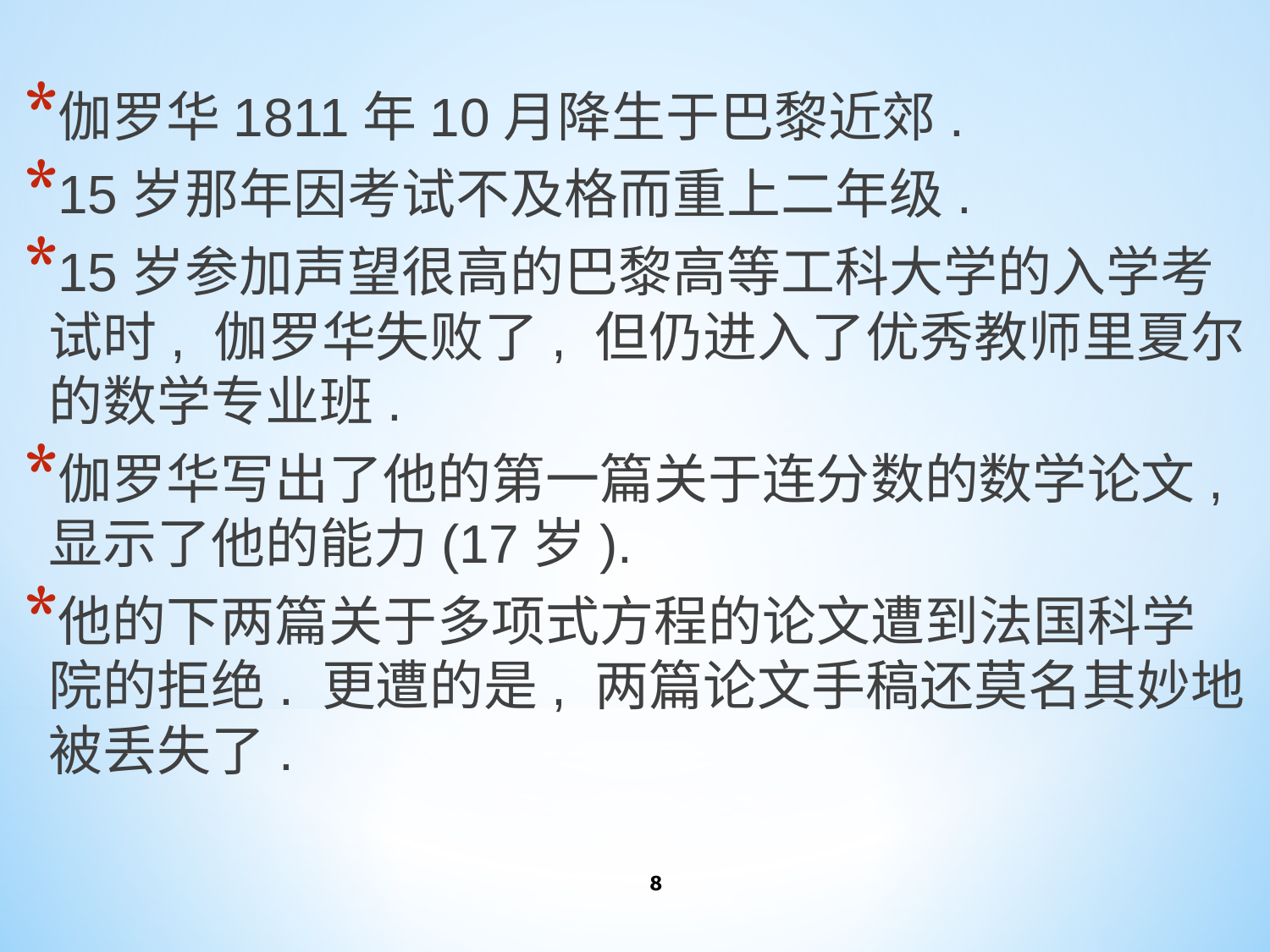

伽罗华1811年10月降生于巴黎近郊.
15岁那年因考试不及格而重上二年级.
15岁参加声望很高的巴黎高等工科大学的入学考试时, 伽罗华失败了, 但仍进入了优秀教师里夏尔的数学专业班.
伽罗华写出了他的第一篇关于连分数的数学论文, 显示了他的能力(17岁).
他的下两篇关于多项式方程的论文遭到法国科学院的拒绝. 更遭的是, 两篇论文手稿还莫名其妙地被丢失了.
8